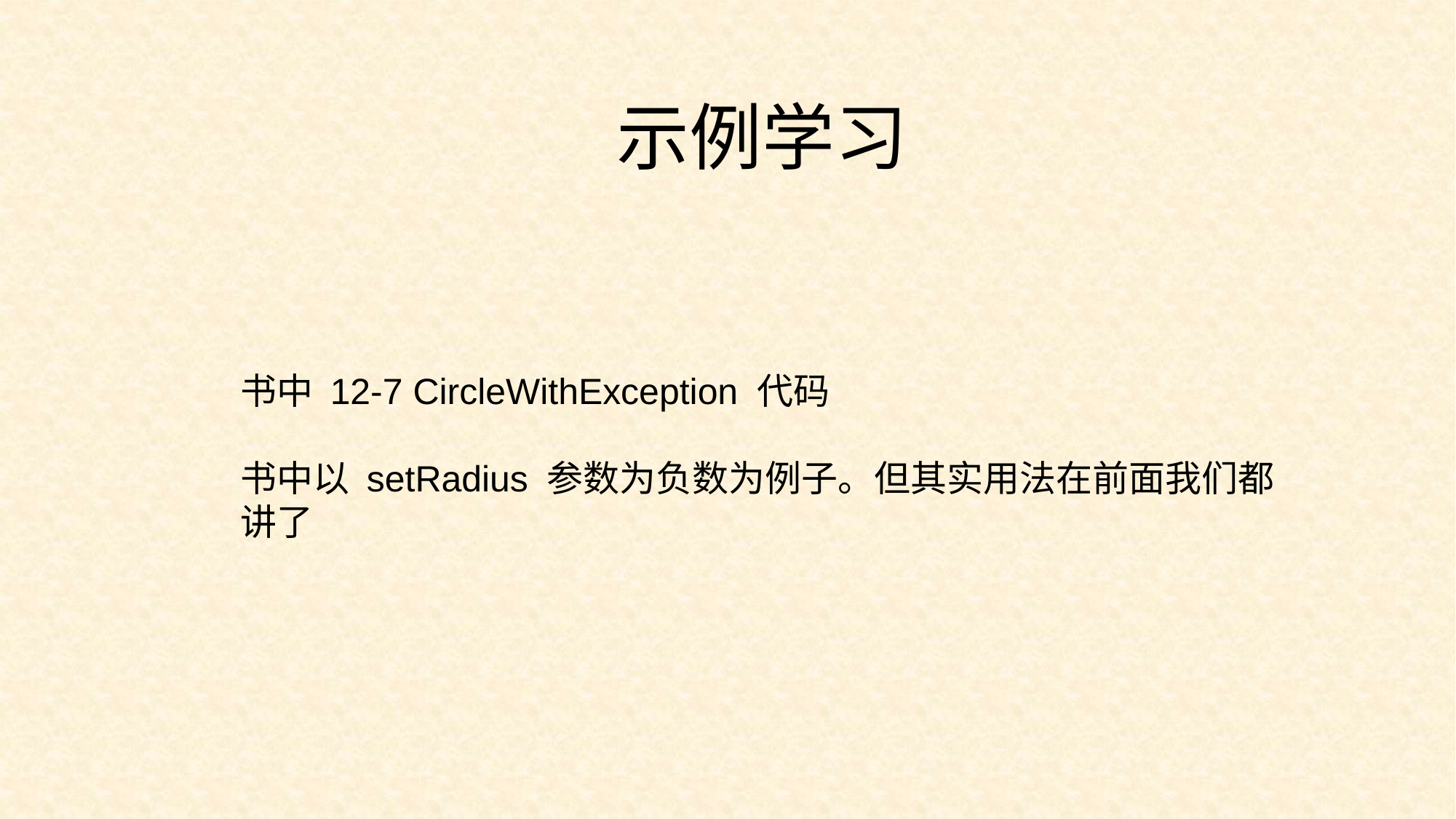

示例学习
书中 12-7 CircleWithException 代码

书中以 setRadius 参数为负数为例子。但其实用法在前面我们都讲了